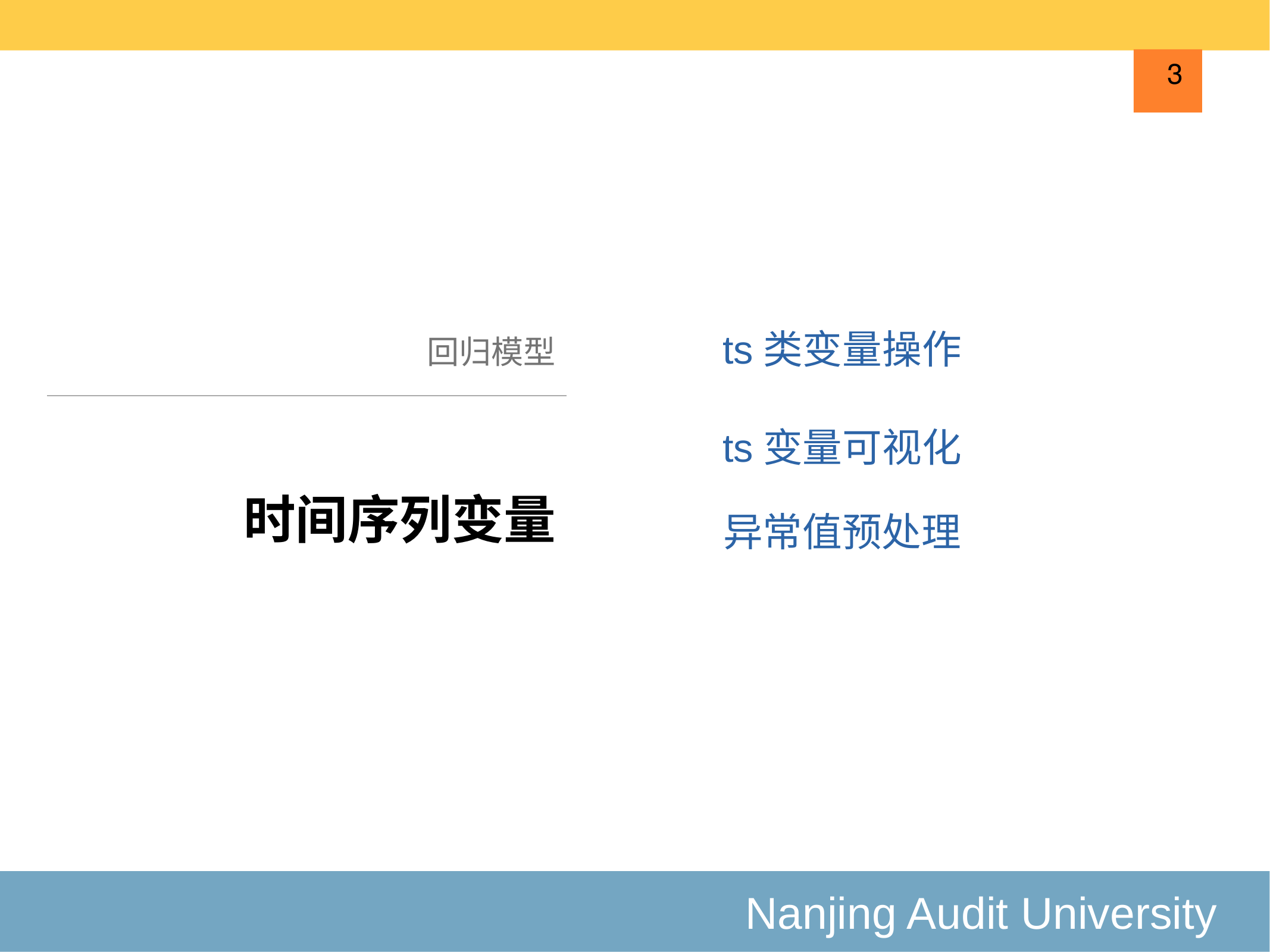

3
回归模型
ts类变量操作
ts变量可视化
# 时间序列变量
异常值预处理